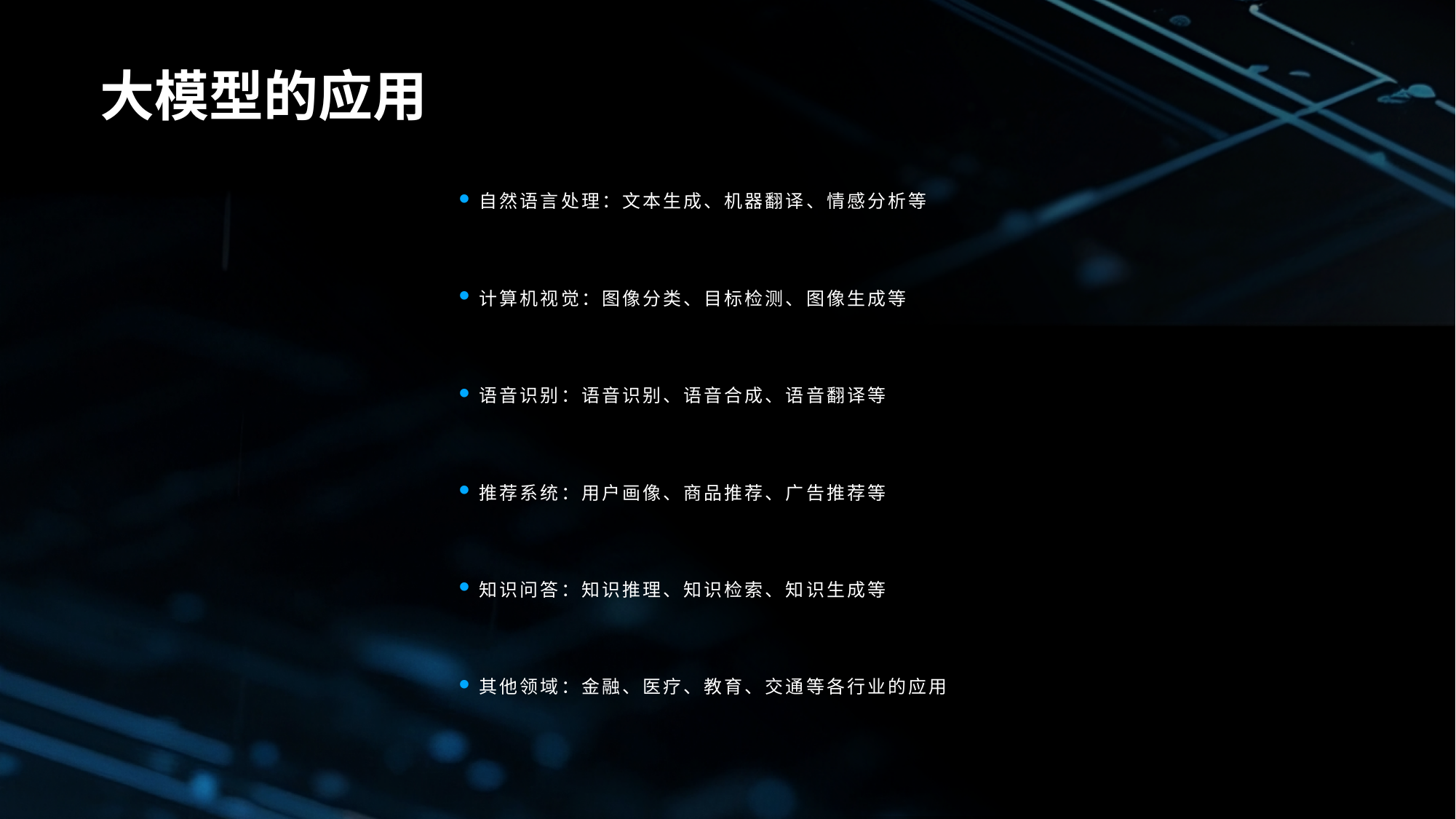

# 大模型的应用
自然语言处理：文本生成、机器翻译、情感分析等
计算机视觉：图像分类、目标检测、图像生成等
语音识别：语音识别、语音合成、语音翻译等
推荐系统：用户画像、商品推荐、广告推荐等
知识问答：知识推理、知识检索、知识生成等
其他领域：金融、医疗、教育、交通等各行业的应用